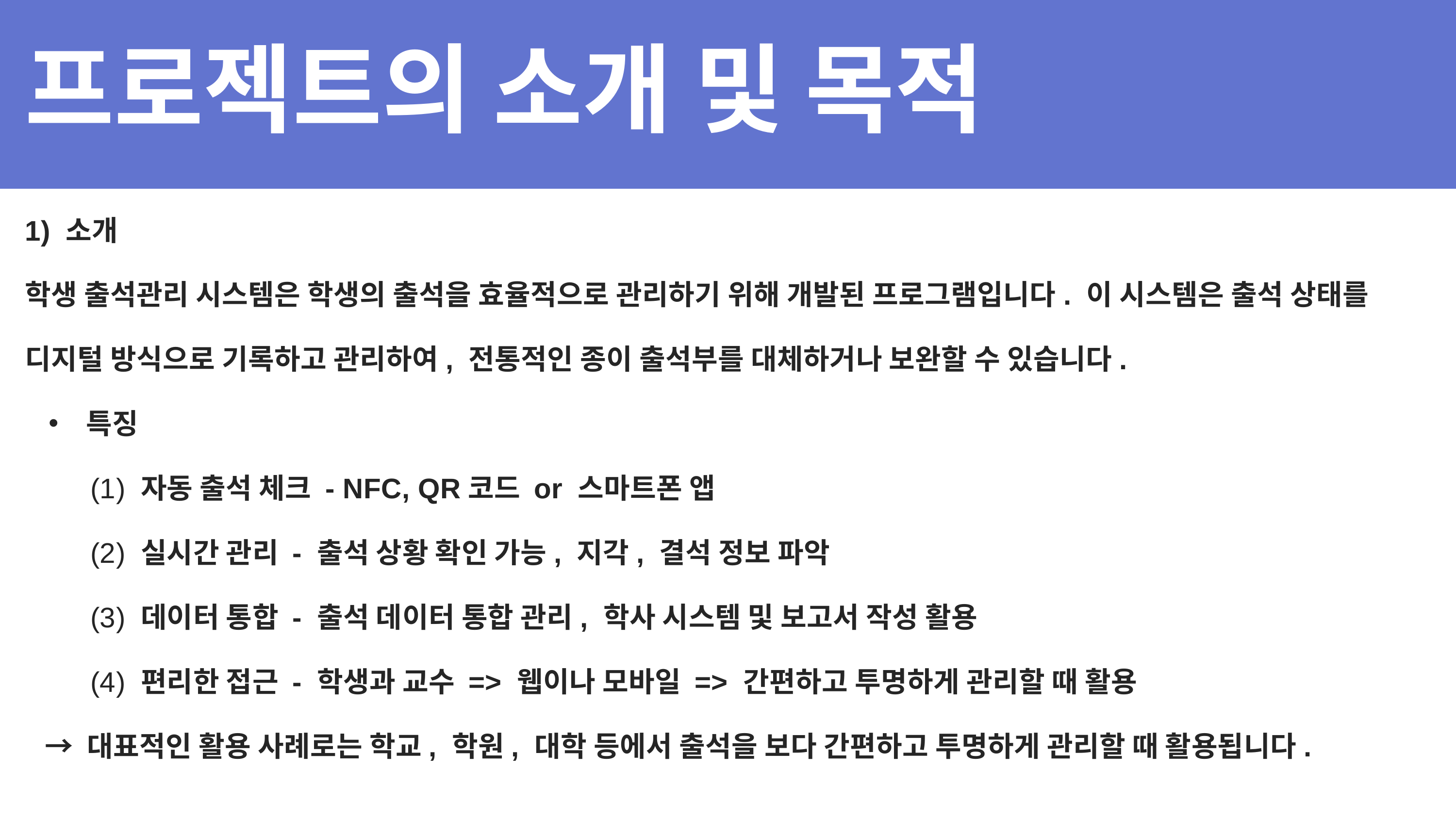

프로젝트의 소개 및 목적
1) 소개
학생 출석관리 시스템은 학생의 출석을 효율적으로 관리하기 위해 개발된 프로그램입니다. 이 시스템은 출석 상태를 디지털 방식으로 기록하고 관리하여, 전통적인 종이 출석부를 대체하거나 보완할 수 있습니다.
 특징
        (1) 자동 출석 체크 - NFC, QR코드 or 스마트폰 앱
        (2) 실시간 관리 - 출석 상황 확인 가능, 지각, 결석 정보 파악
        (3) 데이터 통합 - 출석 데이터 통합 관리, 학사 시스템 및 보고서 작성 활용
        (4) 편리한 접근 - 학생과 교수 => 웹이나 모바일 => 간편하고 투명하게 관리할 때 활용
   → 대표적인 활용 사례로는 학교, 학원, 대학 등에서 출석을 보다 간편하고 투명하게 관리할 때 활용됩니다.